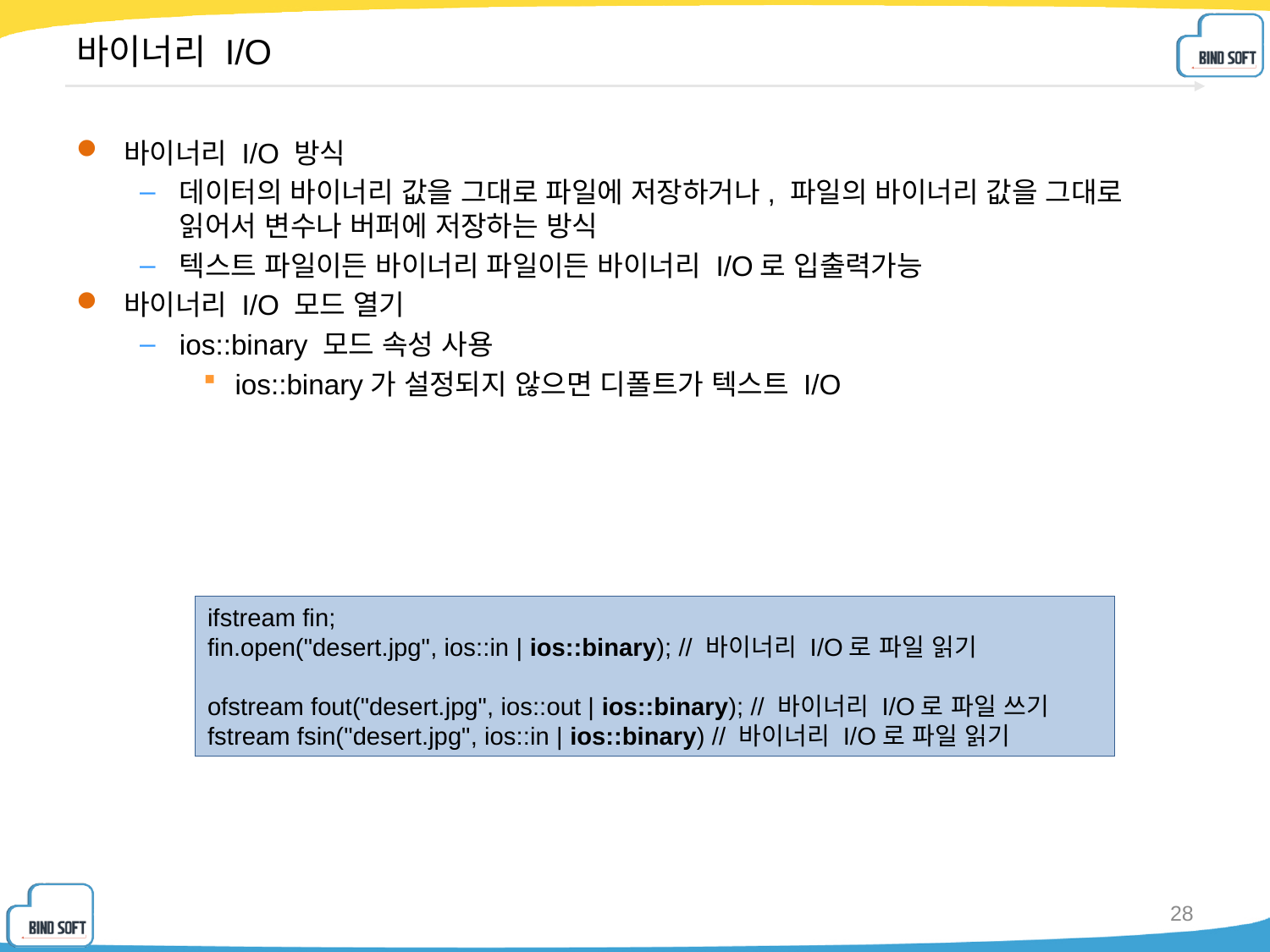

# 바이너리 I/O
바이너리 I/O 방식
데이터의 바이너리 값을 그대로 파일에 저장하거나, 파일의 바이너리 값을 그대로 읽어서 변수나 버퍼에 저장하는 방식
텍스트 파일이든 바이너리 파일이든 바이너리 I/O로 입출력가능
바이너리 I/O 모드 열기
ios::binary 모드 속성 사용
ios::binary가 설정되지 않으면 디폴트가 텍스트 I/O
ifstream fin;
fin.open("desert.jpg", ios::in | ios::binary); // 바이너리 I/O로 파일 읽기

ofstream fout("desert.jpg", ios::out | ios::binary); // 바이너리 I/O로 파일 쓰기
fstream fsin("desert.jpg", ios::in | ios::binary) // 바이너리 I/O로 파일 읽기
28